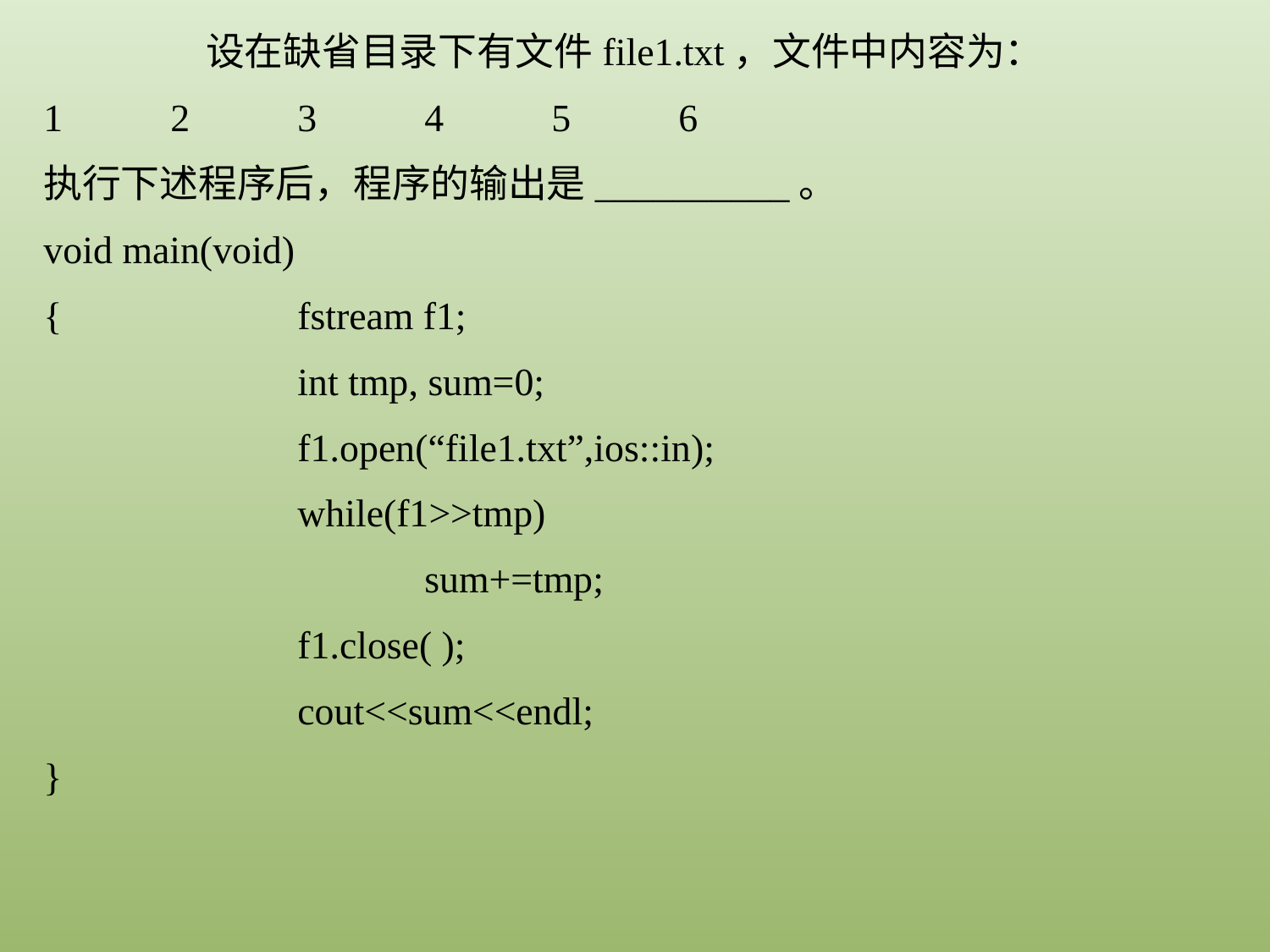

设在缺省目录下有文件file1.txt，文件中内容为：
1	2	3	4	5	6
执行下述程序后，程序的输出是__________。
void main(void)
{		fstream f1;
		int tmp, sum=0;
		f1.open(“file1.txt”,ios::in);
		while(f1>>tmp)
			sum+=tmp;
		f1.close( );
		cout<<sum<<endl;
}
923